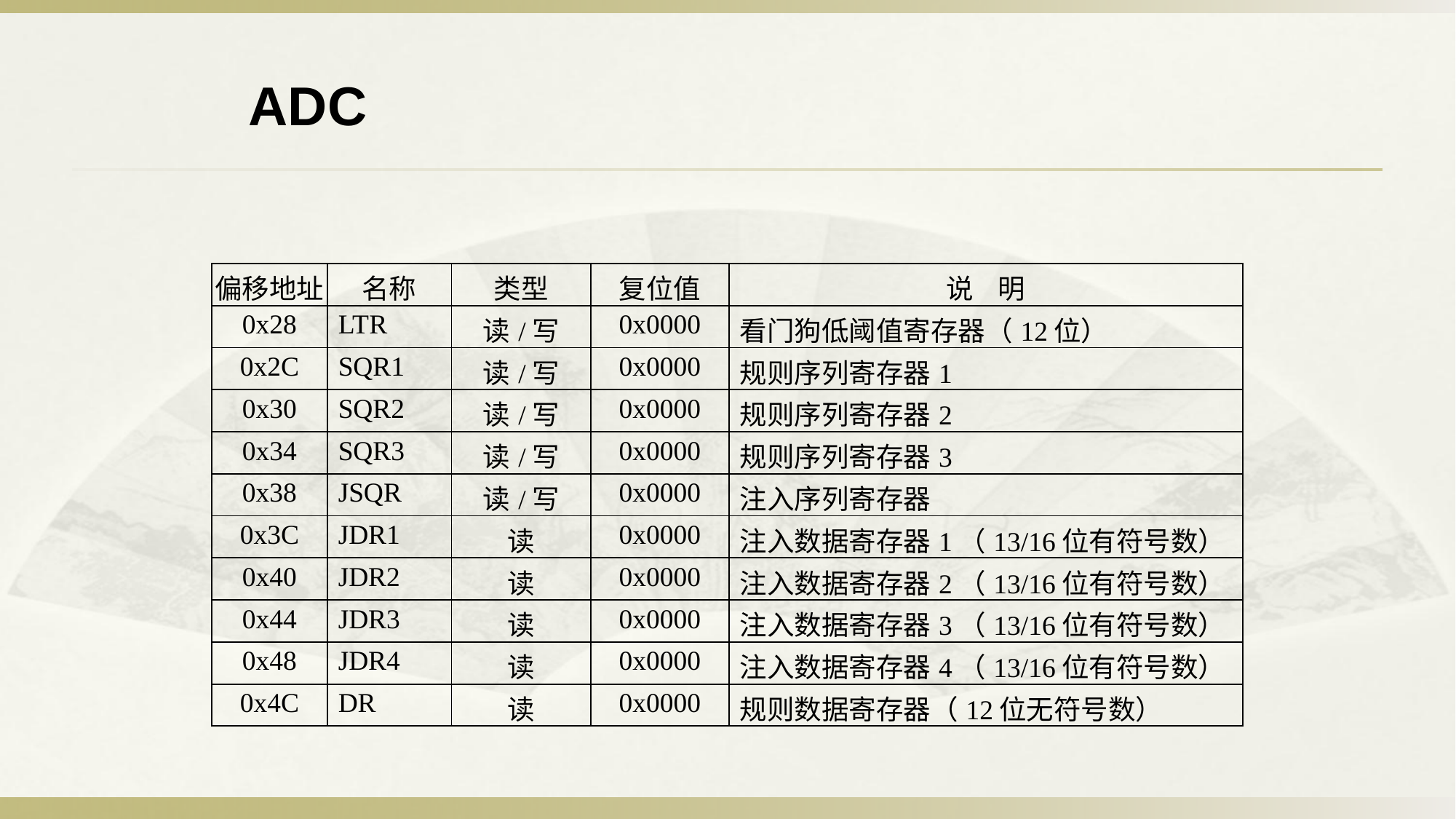

ADC
| 偏移地址 | 名称 | 类型 | 复位值 | 说 明 |
| --- | --- | --- | --- | --- |
| 0x28 | LTR | 读/写 | 0x0000 | 看门狗低阈值寄存器（12位） |
| 0x2C | SQR1 | 读/写 | 0x0000 | 规则序列寄存器1 |
| 0x30 | SQR2 | 读/写 | 0x0000 | 规则序列寄存器2 |
| 0x34 | SQR3 | 读/写 | 0x0000 | 规则序列寄存器3 |
| 0x38 | JSQR | 读/写 | 0x0000 | 注入序列寄存器 |
| 0x3C | JDR1 | 读 | 0x0000 | 注入数据寄存器1（13/16位有符号数） |
| 0x40 | JDR2 | 读 | 0x0000 | 注入数据寄存器2（13/16位有符号数） |
| 0x44 | JDR3 | 读 | 0x0000 | 注入数据寄存器3（13/16位有符号数） |
| 0x48 | JDR4 | 读 | 0x0000 | 注入数据寄存器4（13/16位有符号数） |
| 0x4C | DR | 读 | 0x0000 | 规则数据寄存器（12位无符号数） |